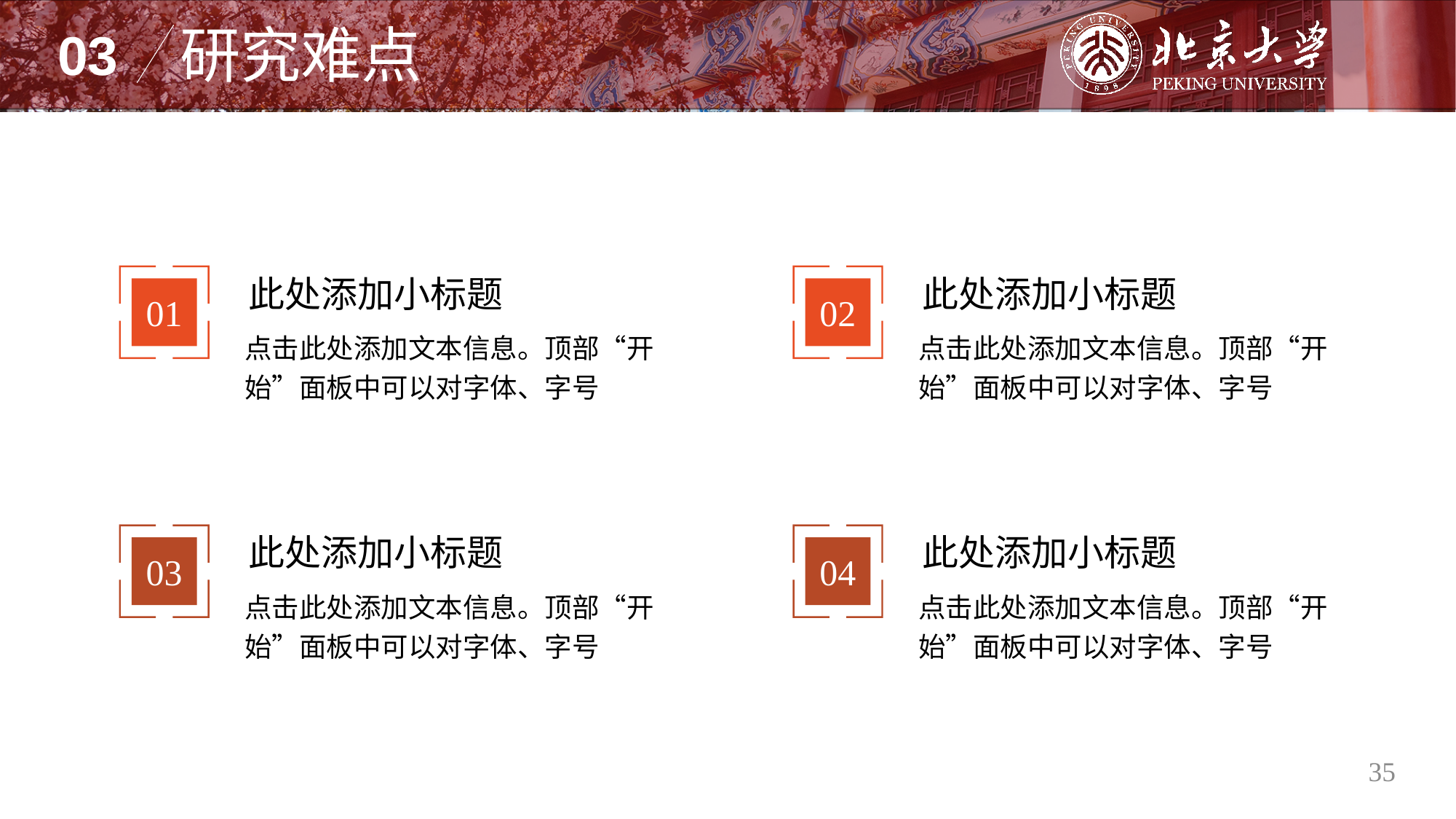

研究难点
03

此处添加小标题

此处添加小标题
01
02
点击此处添加文本信息。顶部“开始”面板中可以对字体、字号
点击此处添加文本信息。顶部“开始”面板中可以对字体、字号

此处添加小标题

此处添加小标题
03
04
点击此处添加文本信息。顶部“开始”面板中可以对字体、字号
点击此处添加文本信息。顶部“开始”面板中可以对字体、字号
35